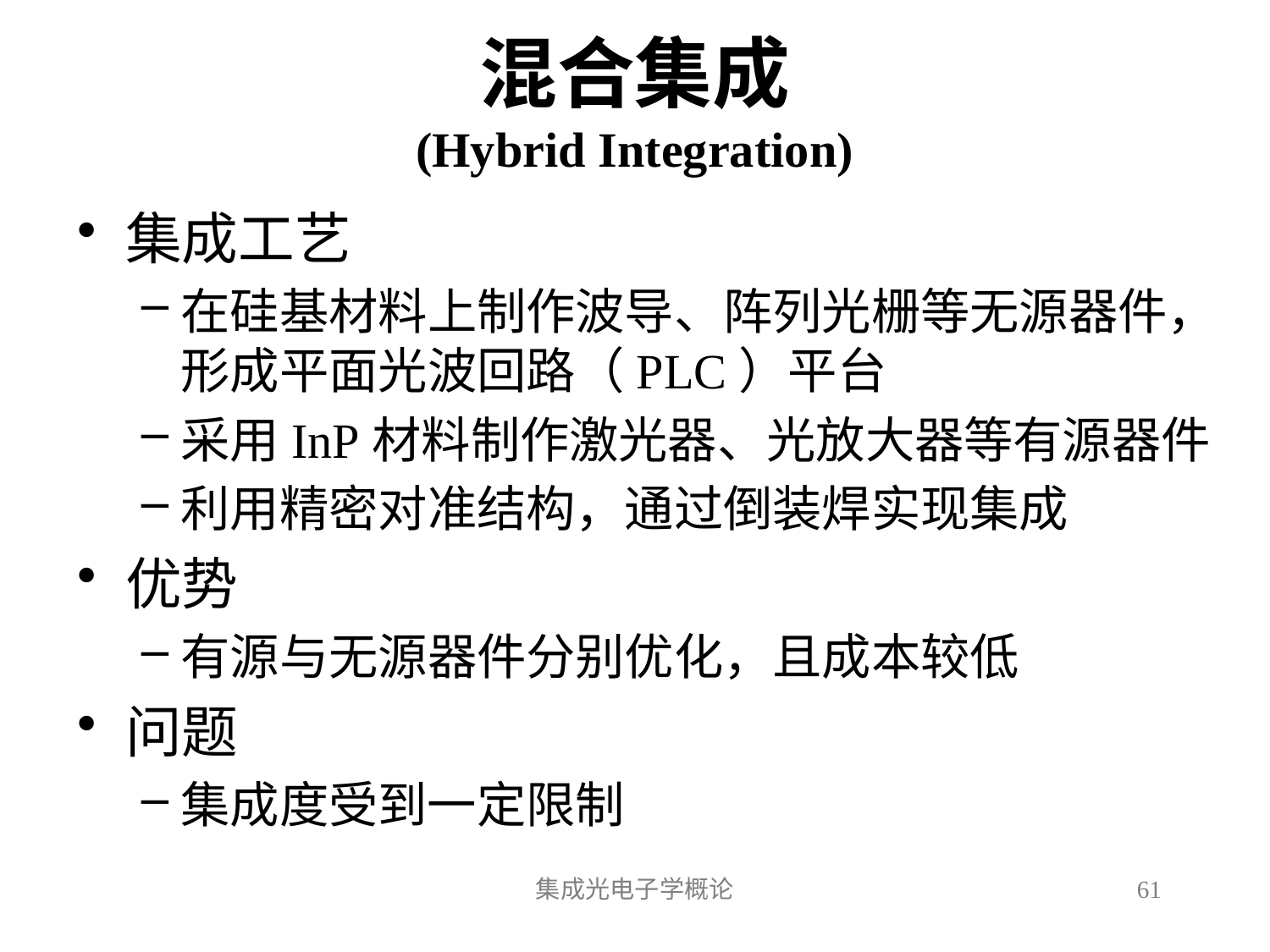

# 混合集成 (Hybrid Integration)
集成工艺
在硅基材料上制作波导、阵列光栅等无源器件，形成平面光波回路（PLC）平台
采用InP材料制作激光器、光放大器等有源器件
利用精密对准结构，通过倒装焊实现集成
优势
有源与无源器件分别优化，且成本较低
问题
集成度受到一定限制
集成光电子学概论
61